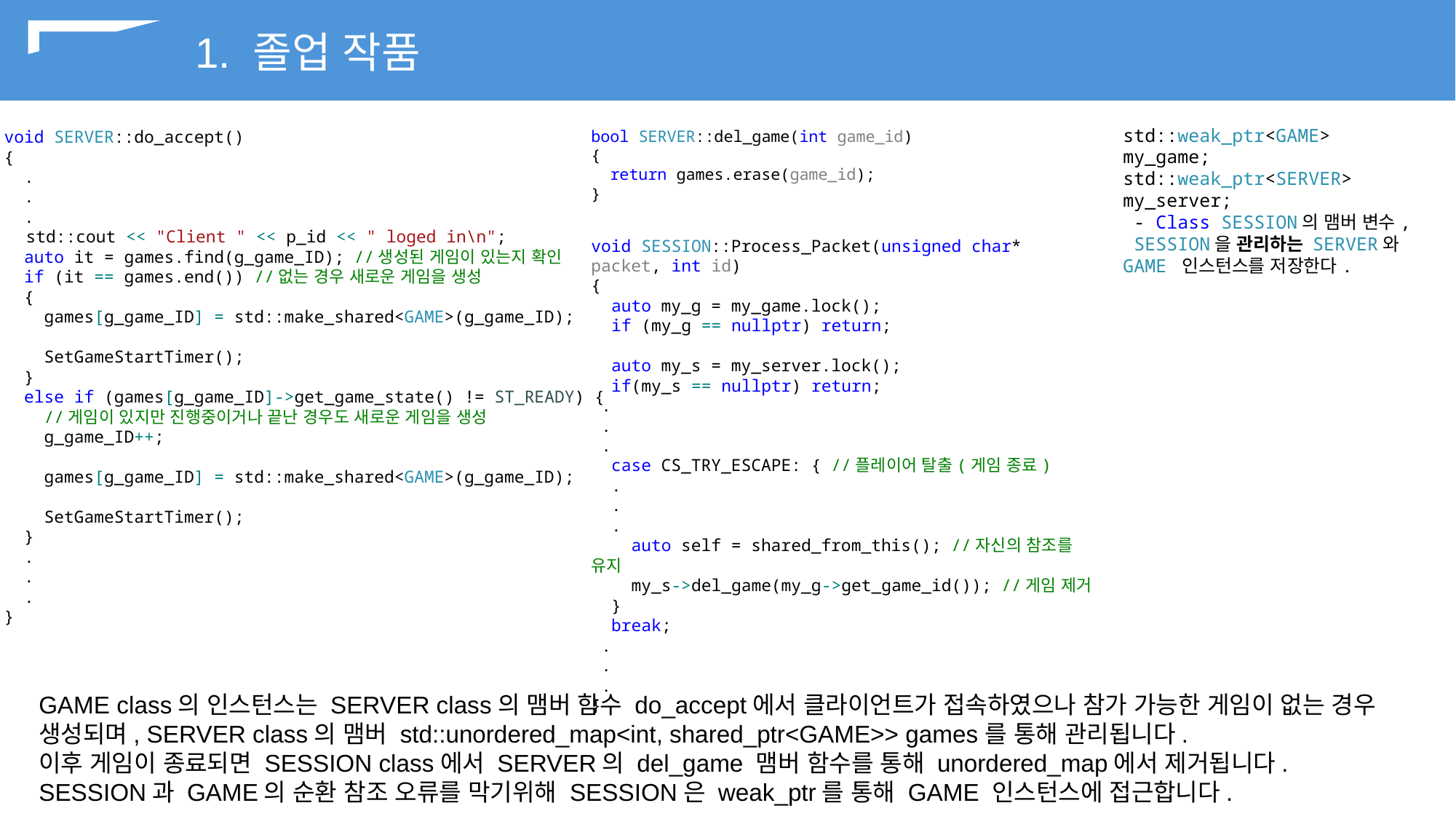

1. 졸업 작품
std::weak_ptr<GAME> my_game;
std::weak_ptr<SERVER> my_server;
 - Class SESSION의 맴버 변수,
 SESSION을 관리하는 SERVER와 GAME 인스턴스를 저장한다.
void SERVER::do_accept()
{
  .
  .
  .
    std::cout << "Client " << p_id << " loged in\n";
  auto it = games.find(g_game_ID); //생성된 게임이 있는지 확인
  if (it == games.end()) //없는 경우 새로운 게임을 생성
  {
    games[g_game_ID] = std::make_shared<GAME>(g_game_ID);

    SetGameStartTimer();
  }
  else if (games[g_game_ID]->get_game_state() != ST_READY) {
    //게임이 있지만 진행중이거나 끝난 경우도 새로운 게임을 생성
    g_game_ID++;

    games[g_game_ID] = std::make_shared<GAME>(g_game_ID);

    SetGameStartTimer();
  }
  .
  .
  .
}
bool SERVER::del_game(int game_id)
{
  return games.erase(game_id);
}
void SESSION::Process_Packet(unsigned char* packet, int id)
{
  auto my_g = my_game.lock();
  if (my_g == nullptr) return;

  auto my_s = my_server.lock();
  if(my_s == nullptr) return;
 .
 .
 .
  case CS_TRY_ESCAPE: { //플레이어 탈출(게임 종료)
  .
  .
  .
    auto self = shared_from_this(); //자신의 참조를 유지
    my_s->del_game(my_g->get_game_id()); //게임 제거
  }
  break;
 .
 .
 .
}
GAME class의 인스턴스는 SERVER class의 맴버 함수 do_accept에서 클라이언트가 접속하였으나 참가 가능한 게임이 없는 경우 생성되며, SERVER class의 맴버 std::unordered_map<int, shared_ptr<GAME>> games를 통해 관리됩니다.
이후 게임이 종료되면 SESSION class에서 SERVER의 del_game 맴버 함수를 통해 unordered_map에서 제거됩니다.
SESSION과 GAME의 순환 참조 오류를 막기위해 SESSION은 weak_ptr를 통해 GAME 인스턴스에 접근합니다.